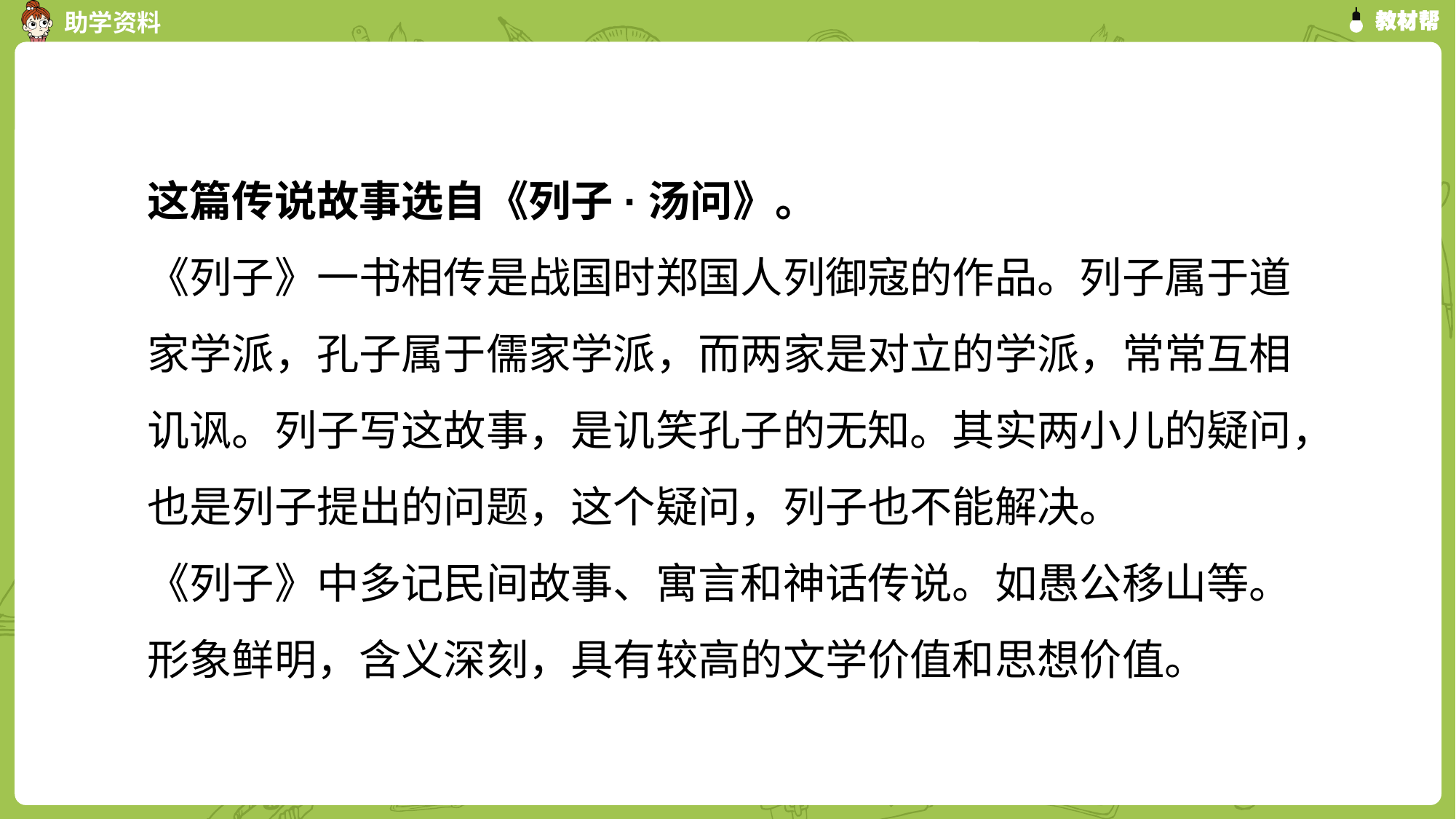

这篇传说故事选自《列子·汤问》。
《列子》一书相传是战国时郑国人列御寇的作品。列子属于道家学派，孔子属于儒家学派，而两家是对立的学派，常常互相讥讽。列子写这故事，是讥笑孔子的无知。其实两小儿的疑问，也是列子提出的问题，这个疑问，列子也不能解决。
《列子》中多记民间故事、寓言和神话传说。如愚公移山等。形象鲜明，含义深刻，具有较高的文学价值和思想价值。